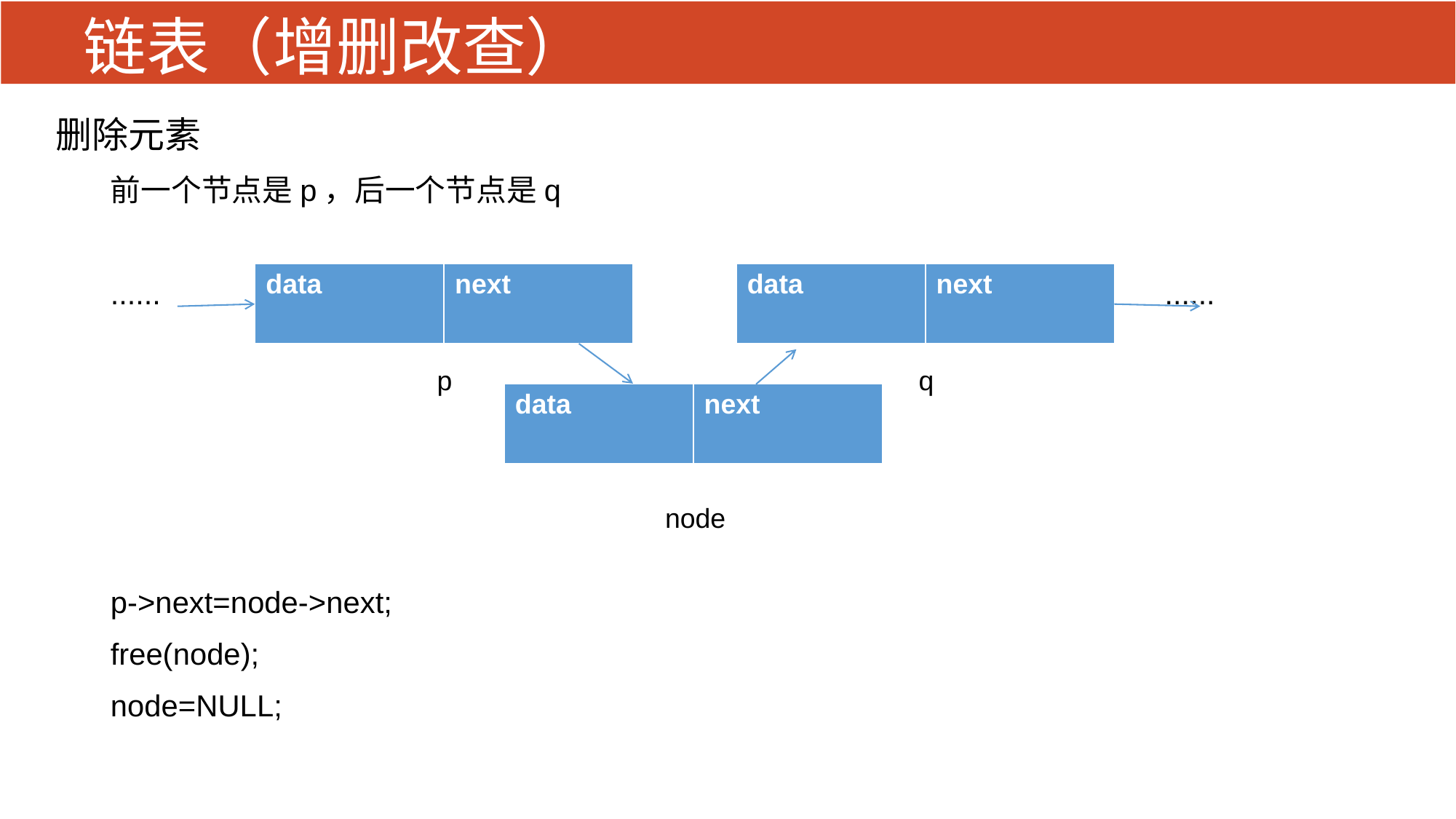

# 链表（增删改查）
删除元素
前一个节点是p，后一个节点是q

......                                                                                                                        ......

p->next=node->next;
free(node);
node=NULL;
| data | next |
| --- | --- |
| data | next |
| --- | --- |
p
q
| data | next |
| --- | --- |
node